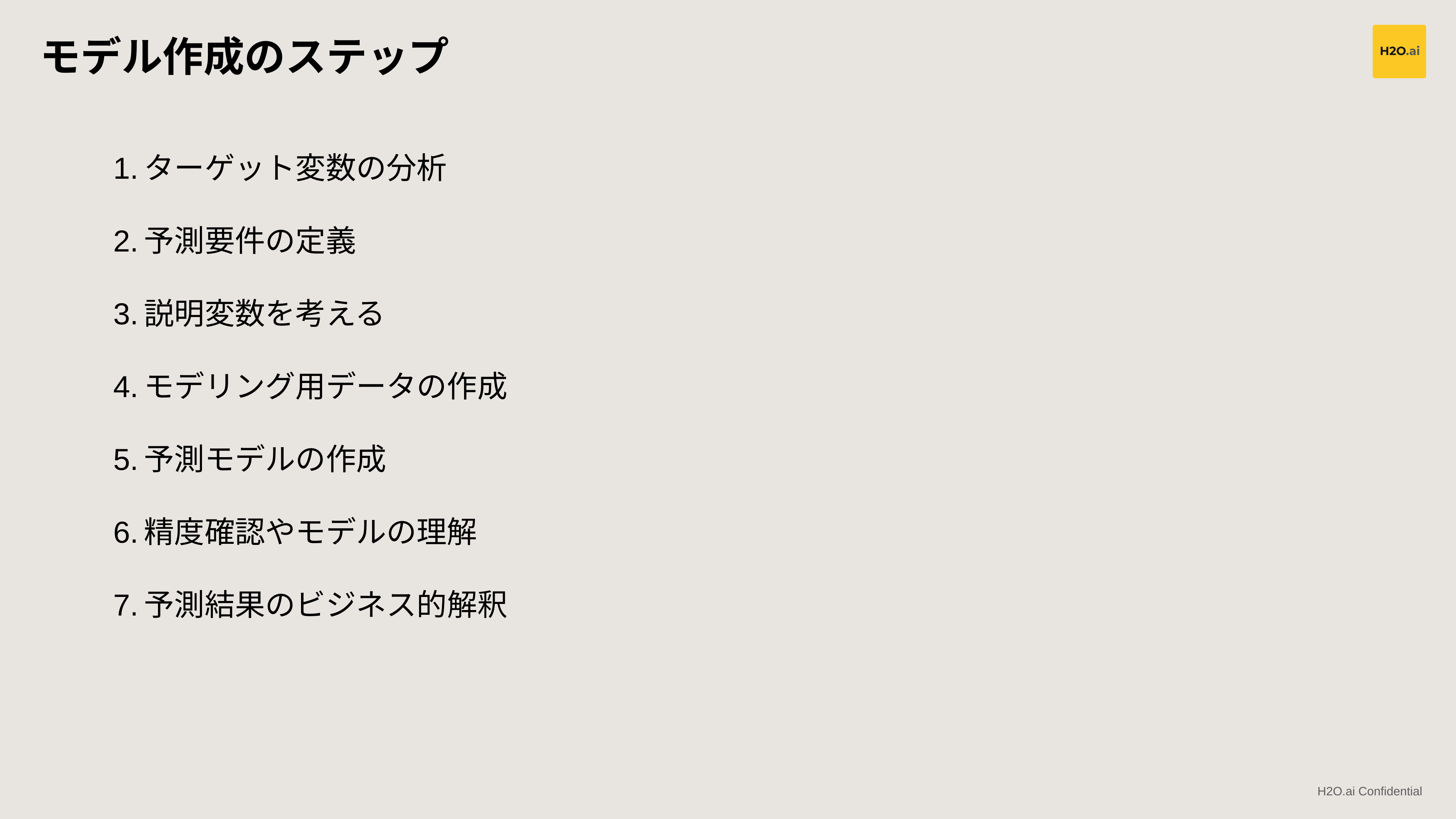

モデル作成のステップ
ターゲット変数の分析

予測要件の定義

説明変数を考える

モデリング用データの作成

予測モデルの作成

精度確認やモデルの理解

予測結果のビジネス的解釈